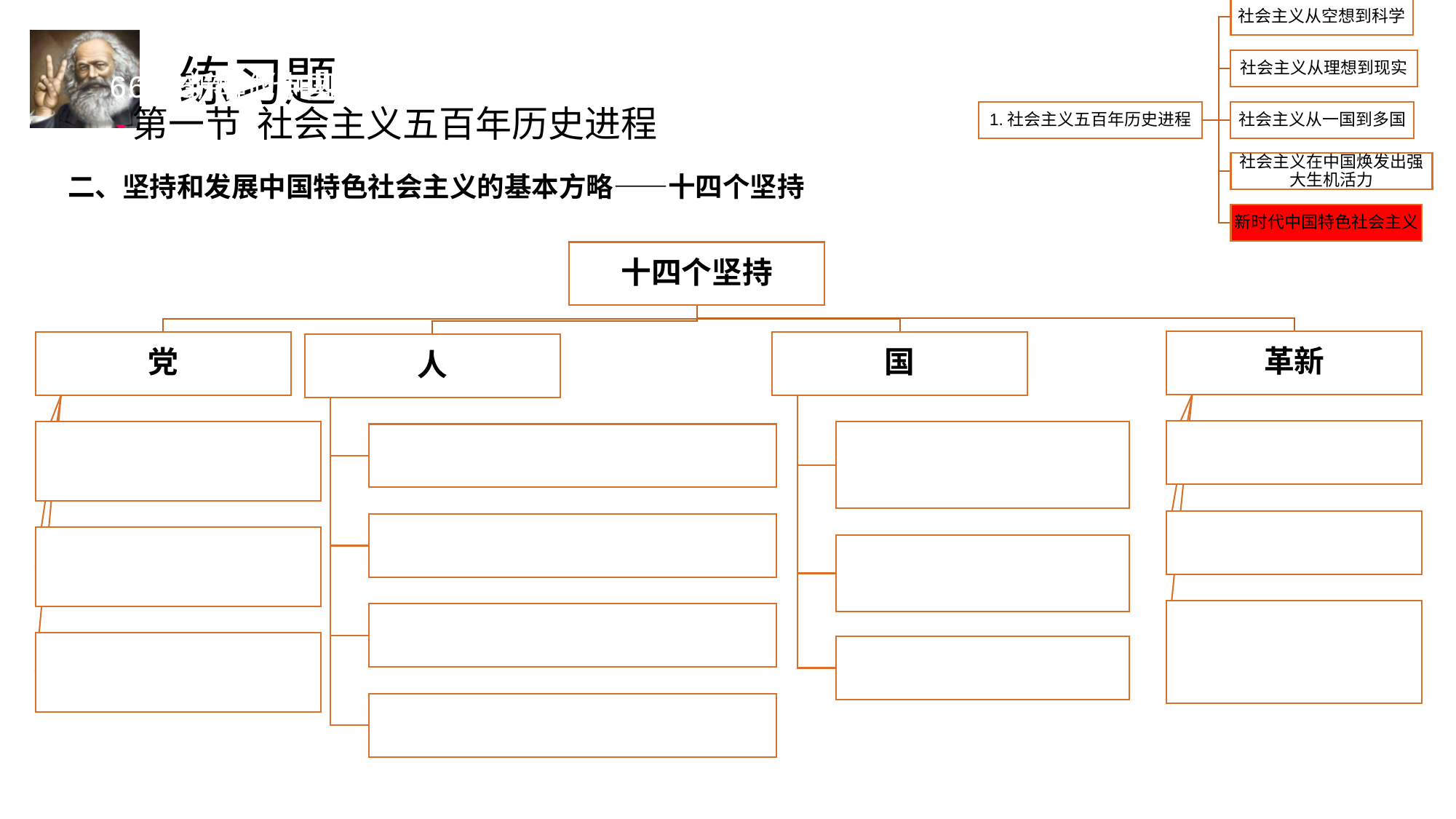

1.社会主义五百年历史进程
社会主义从空想到科学
社会主义从理想到现实
社会主义从一国到多国
社会主义在中国焕发出强大生机活力
新时代中国特色社会主义
6.1.5新时代中国特色社会主义
6.1.5新时代中国特色社会主义
第一节  社会主义五百年历史进程
二、坚持和发展中国特色社会主义的基本方略——十四个坚持
十四个坚持
党

人

国

革新